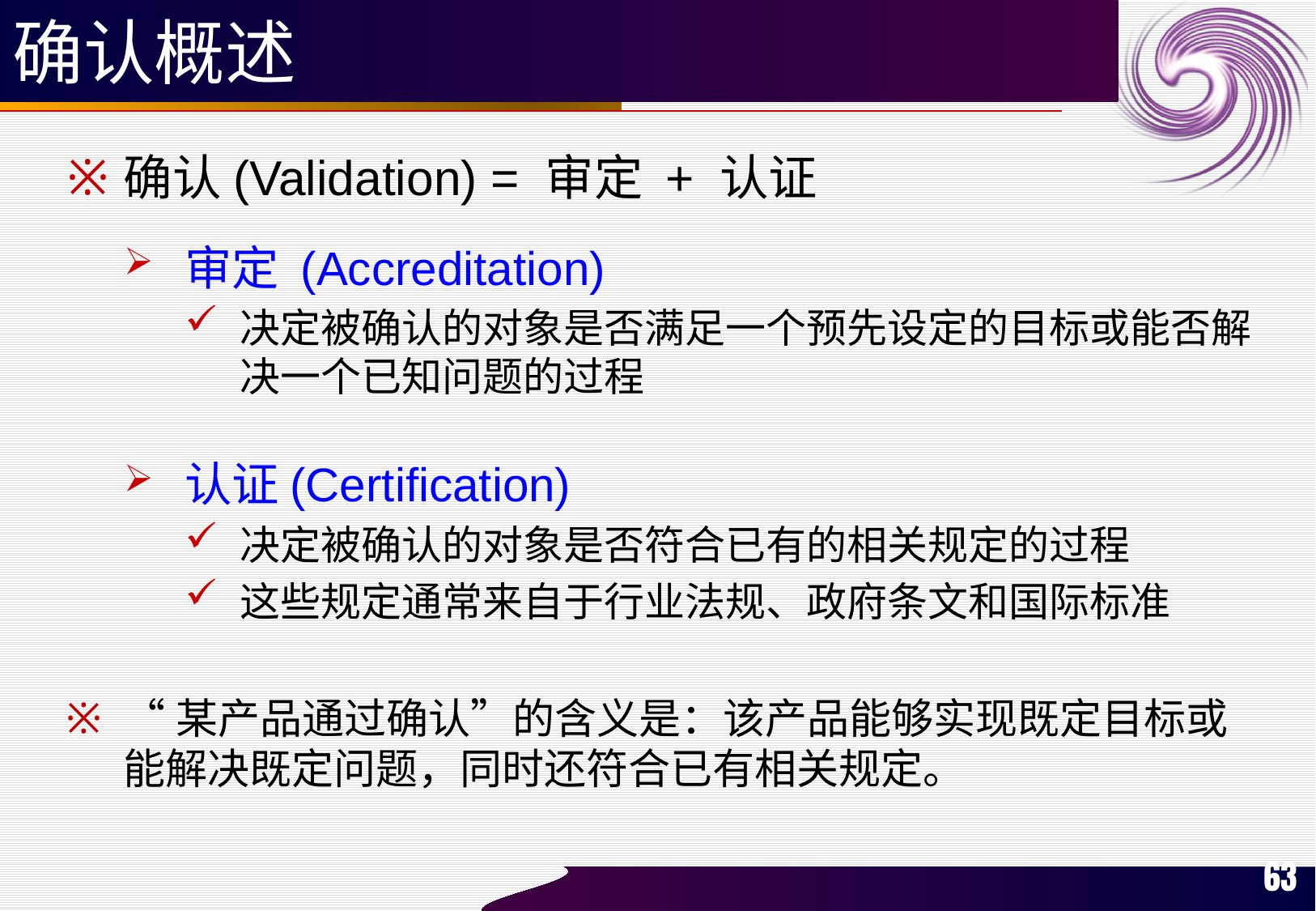

# 确认概述
确认(Validation) = 审定 + 认证

审定 (Accreditation)
决定被确认的对象是否满足一个预先设定的目标或能否解决一个已知问题的过程

认证(Certification)
决定被确认的对象是否符合已有的相关规定的过程
这些规定通常来自于行业法规、政府条文和国际标准

“某产品通过确认”的含义是：该产品能够实现既定目标或能解决既定问题，同时还符合已有相关规定。
63